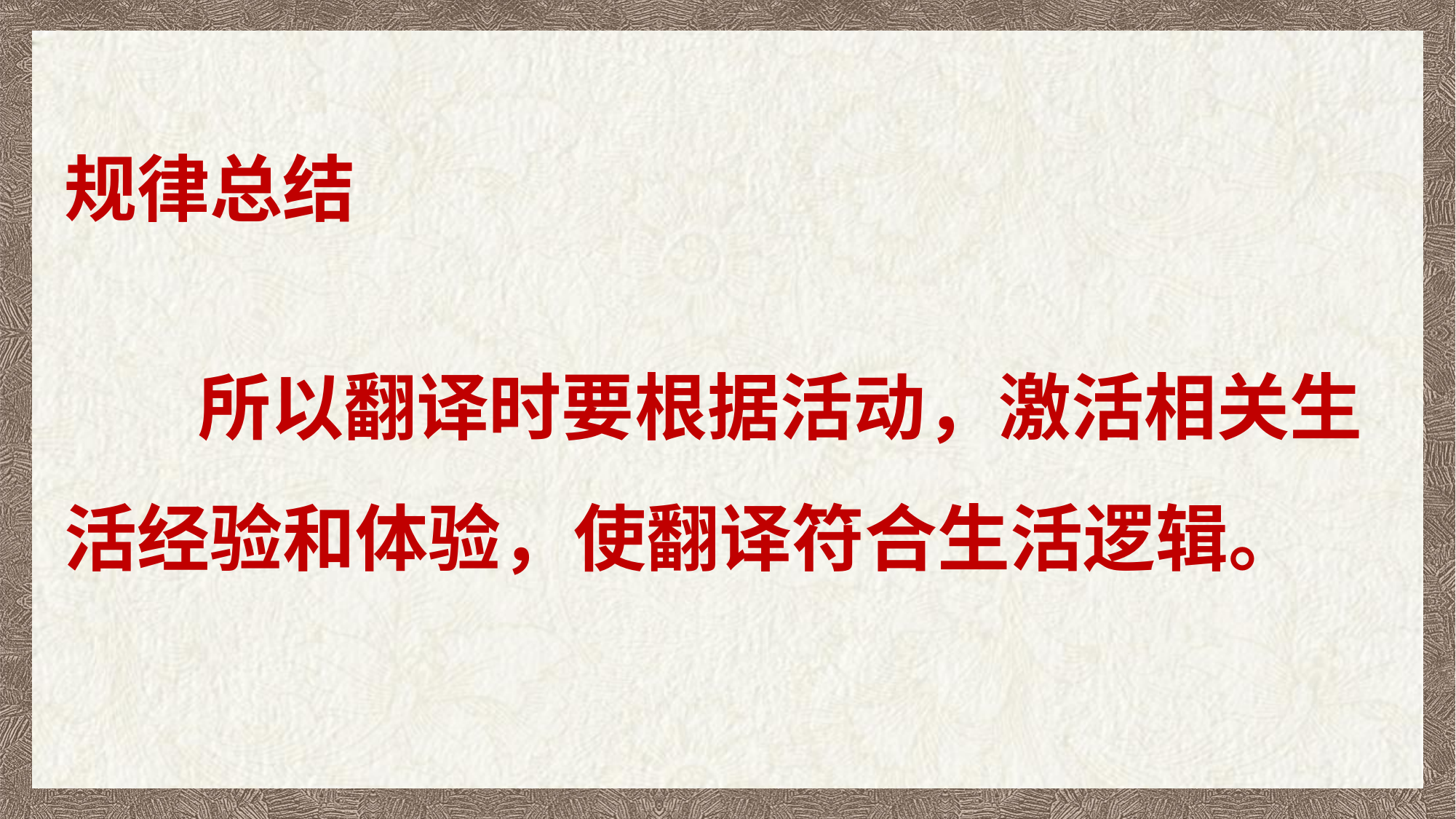

规律总结

       所以翻译时要根据活动，激活相关生活经验和体验，使翻译符合生活逻辑。